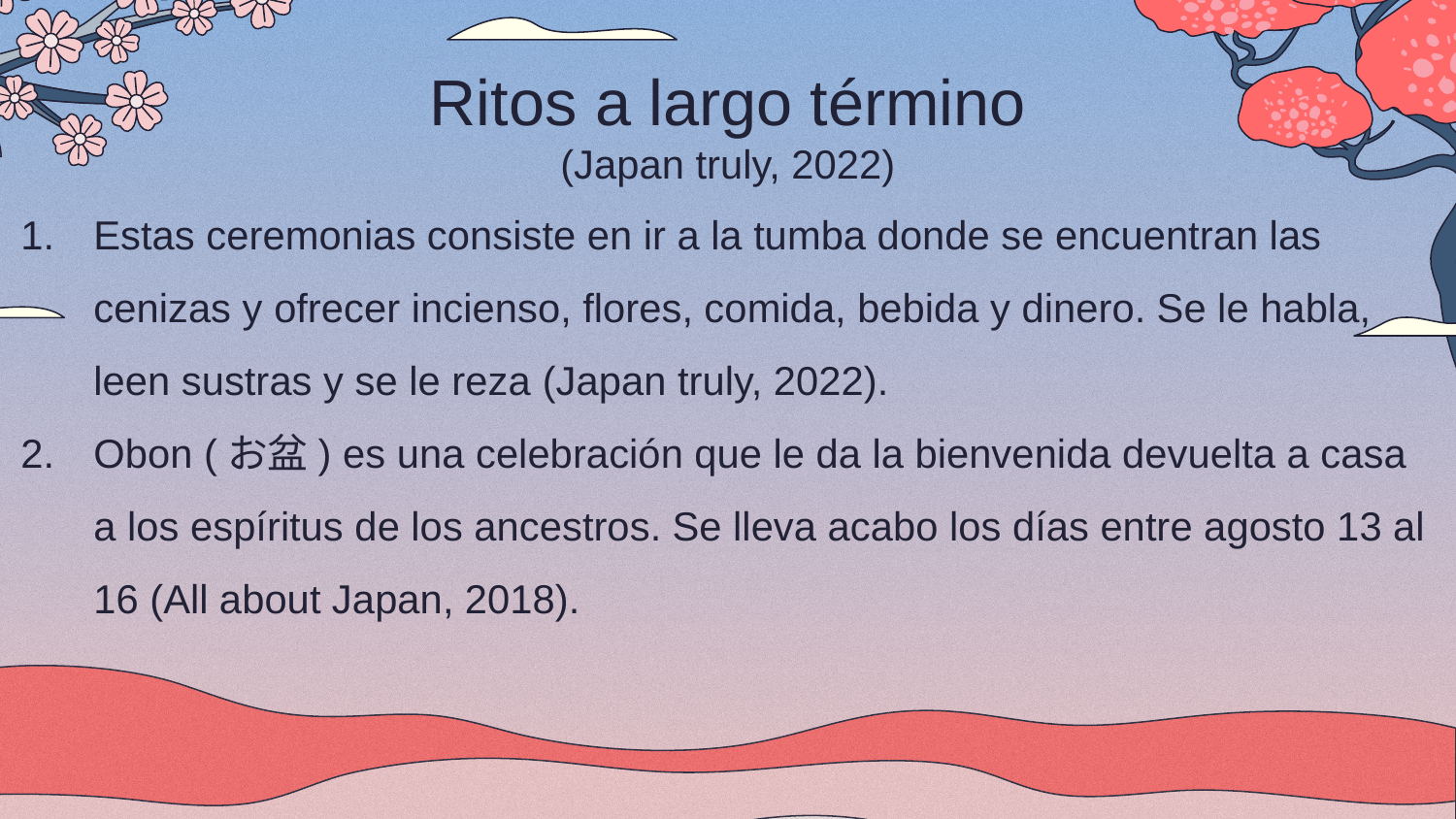

# Ritos a largo término (Japan truly, 2022)
Estas ceremonias consiste en ir a la tumba donde se encuentran las cenizas y ofrecer incienso, flores, comida, bebida y dinero. Se le habla, leen sustras y se le reza (Japan truly, 2022).
Obon (お盆) es una celebración que le da la bienvenida devuelta a casa a los espíritus de los ancestros. Se lleva acabo los días entre agosto 13 al 16 (All about Japan, 2018).